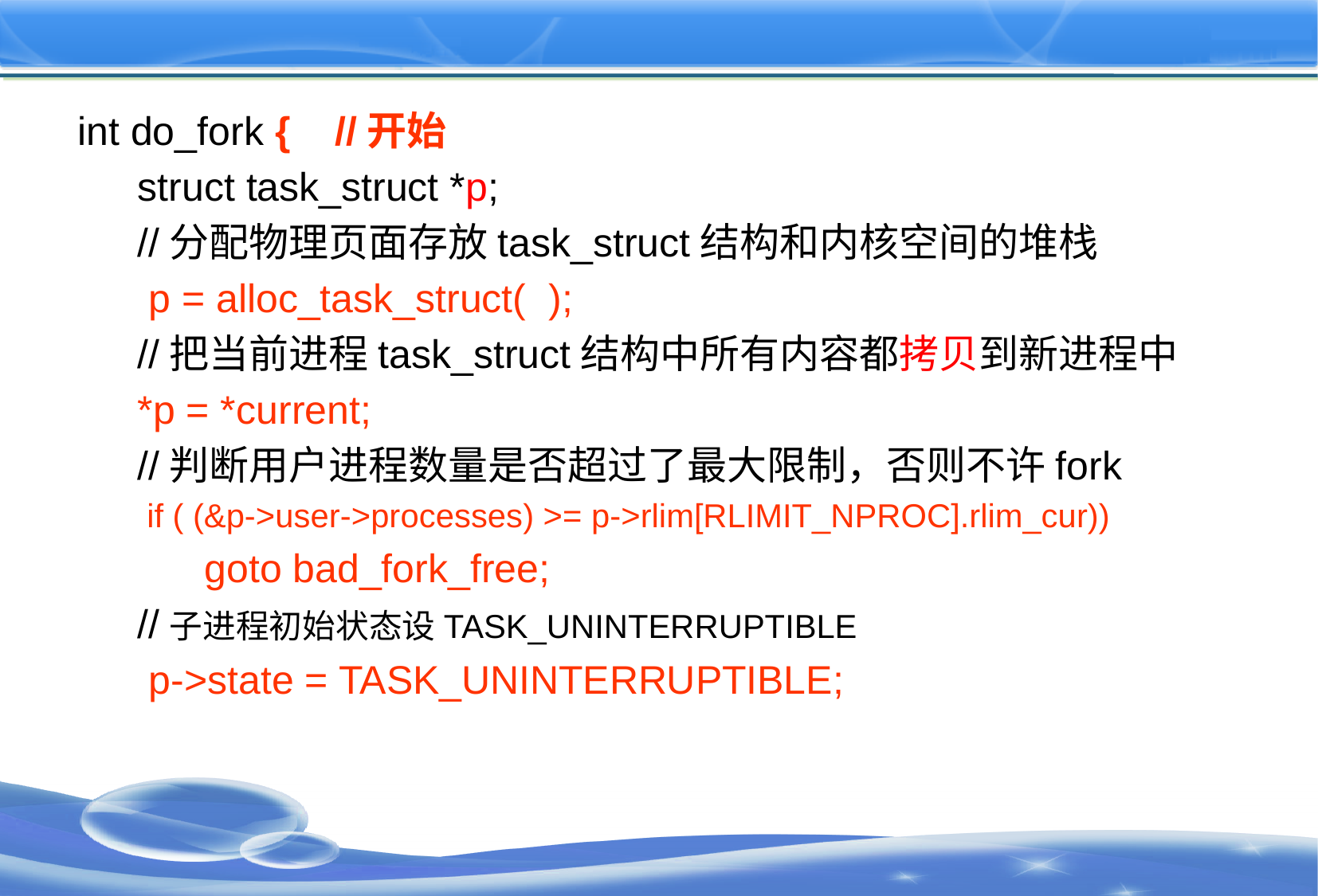

#
int do_fork {    //开始
struct task_struct *p;
//分配物理页面存放task_struct结构和内核空间的堆栈
 p = alloc_task_struct(  );
//把当前进程task_struct结构中所有内容都拷贝到新进程中
*p = *current;
//判断用户进程数量是否超过了最大限制，否则不许fork
 if ( (&p->user->processes) >= p->rlim[RLIMIT_NPROC].rlim_cur))
      goto bad_fork_free;
//子进程初始状态设TASK_UNINTERRUPTIBLE
 p->state = TASK_UNINTERRUPTIBLE;